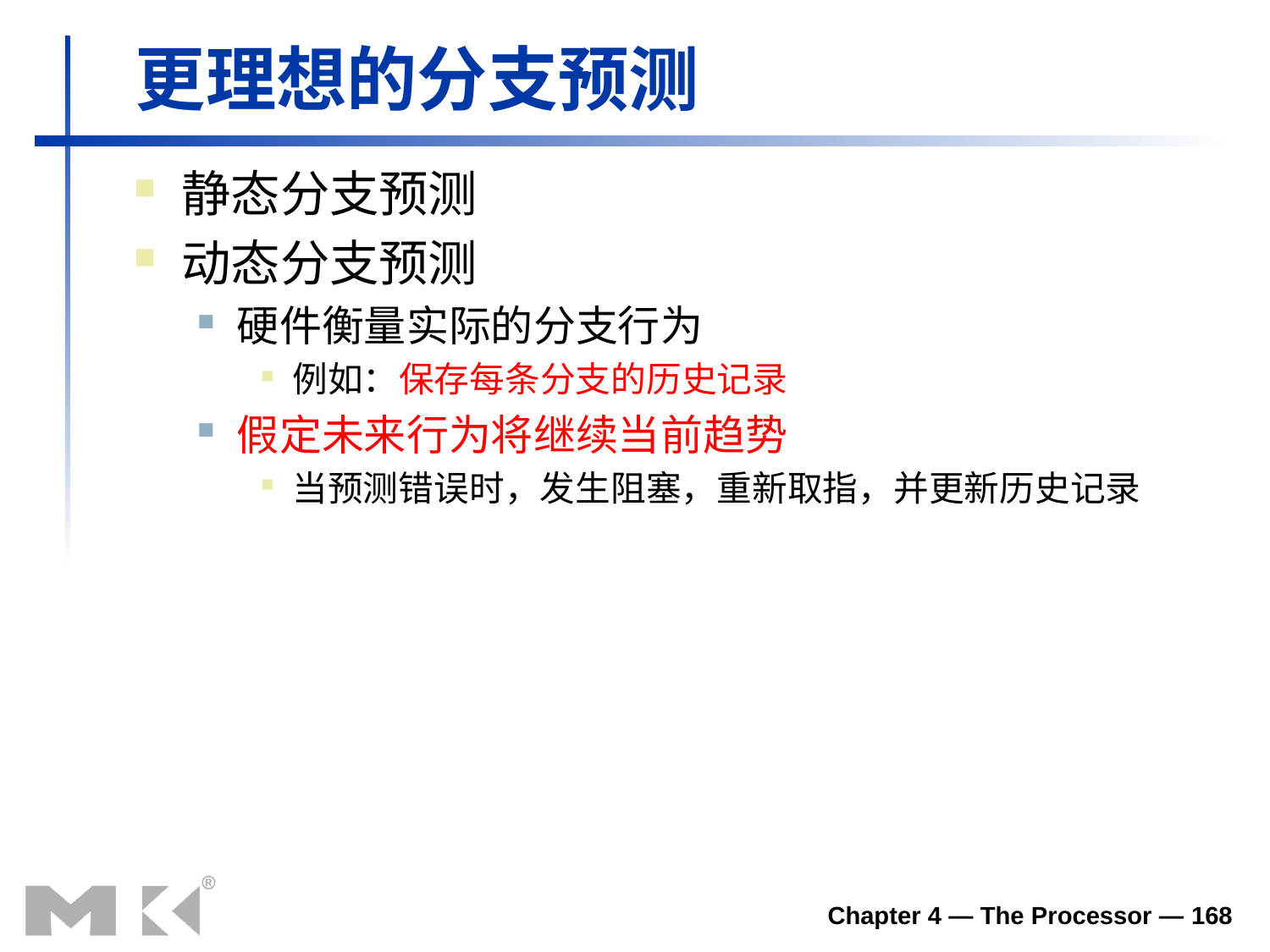

更理想的分支预测
静态分支预测
动态分支预测
硬件衡量实际的分支行为
例如：保存每条分支的历史记录
假定未来行为将继续当前趋势
当预测错误时，发生阻塞，重新取指，并更新历史记录
Chapter 4 — The Processor — 168